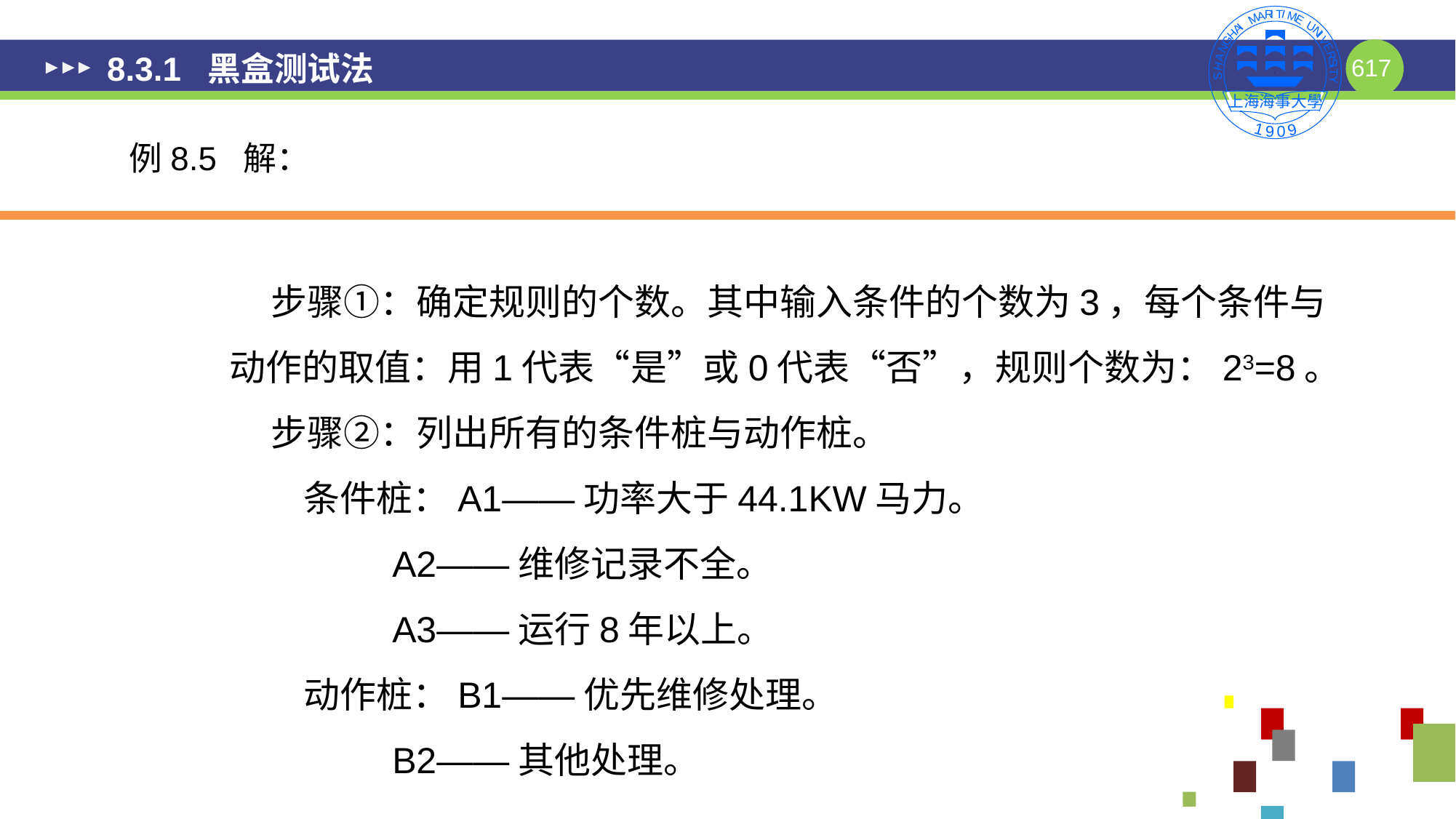

# 8.3.1  黑盒测试法
例8.5  解：

    步骤①：确定规则的个数。其中输入条件的个数为3，每个条件与动作的取值：用1代表“是”或0代表“否”，规则个数为：23=8。
    步骤②：列出所有的条件桩与动作桩。
        条件桩：A1——功率大于44.1KW马力。
                A2——维修记录不全。
                A3——运行8年以上。
        动作桩：B1——优先维修处理。
                B2——其他处理。

617